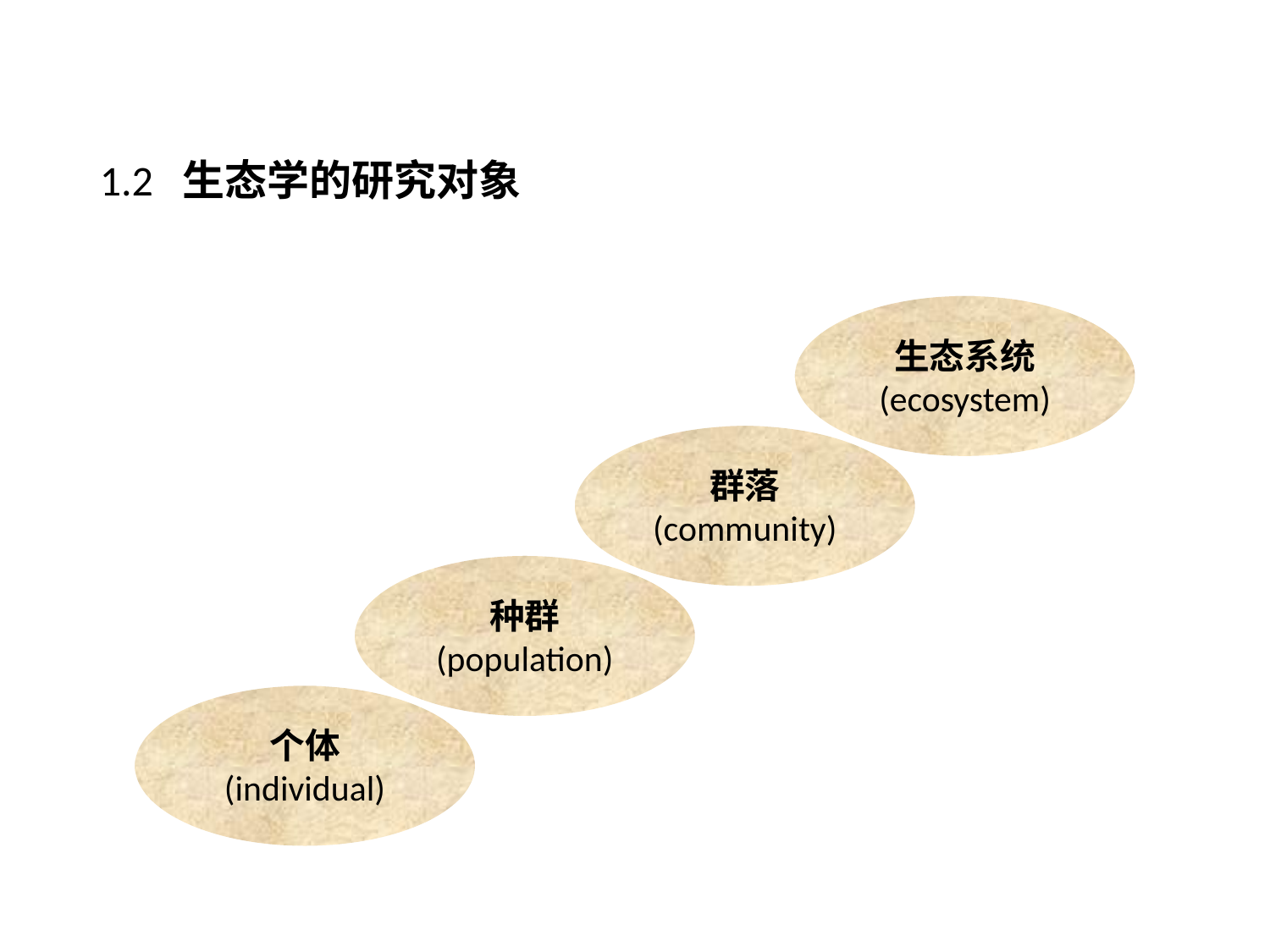

# 1.2  生态学的研究对象
生态系统
(ecosystem)
群落
(community)
种群
(population)
个体
(individual)